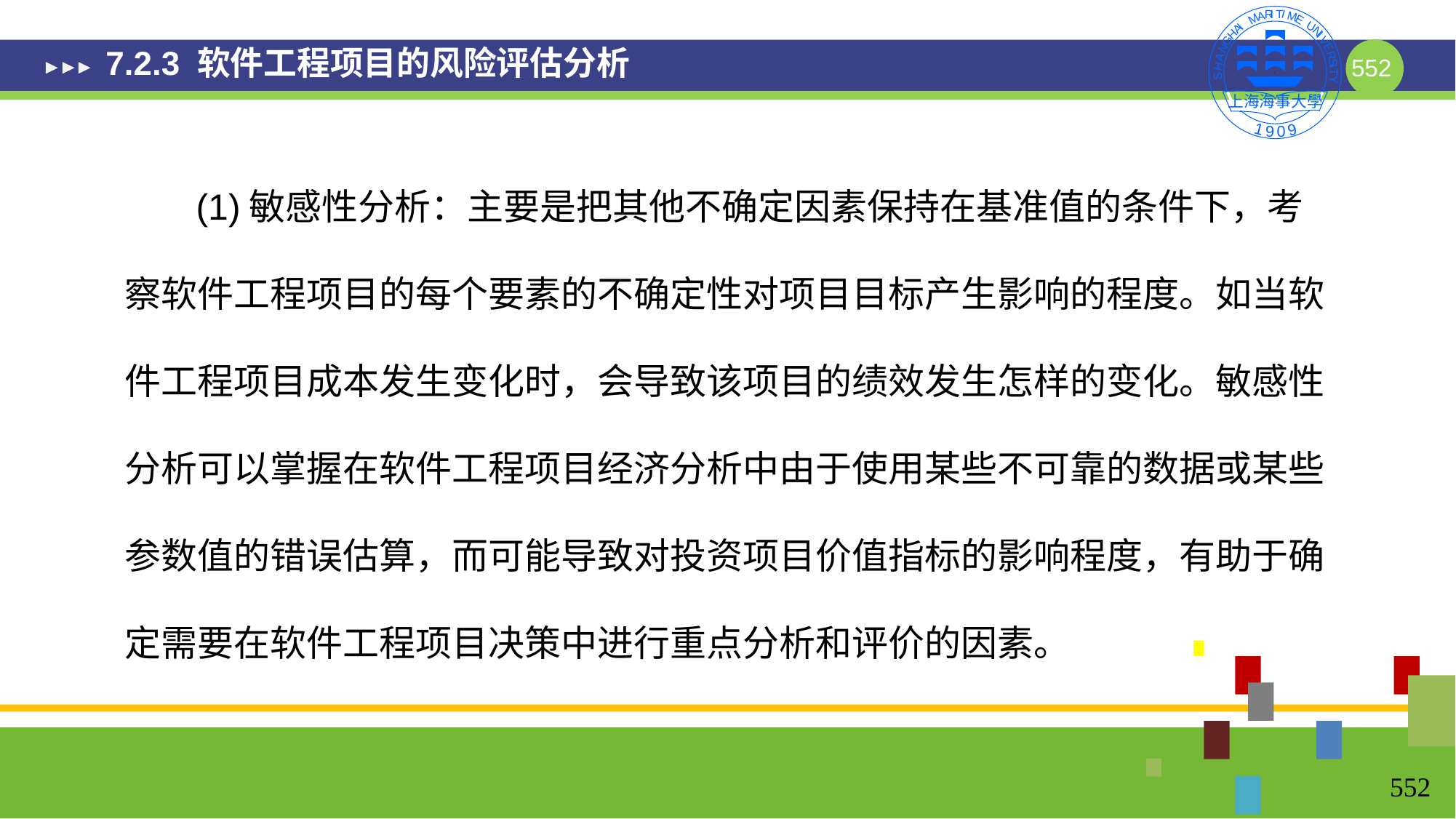

# 7.2.3 软件工程项目的风险评估分析
       (1)敏感性分析：主要是把其他不确定因素保持在基准值的条件下，考察软件工程项目的每个要素的不确定性对项目目标产生影响的程度。如当软件工程项目成本发生变化时，会导致该项目的绩效发生怎样的变化。敏感性分析可以掌握在软件工程项目经济分析中由于使用某些不可靠的数据或某些参数值的错误估算，而可能导致对投资项目价值指标的影响程度，有助于确定需要在软件工程项目决策中进行重点分析和评价的因素。

552
552